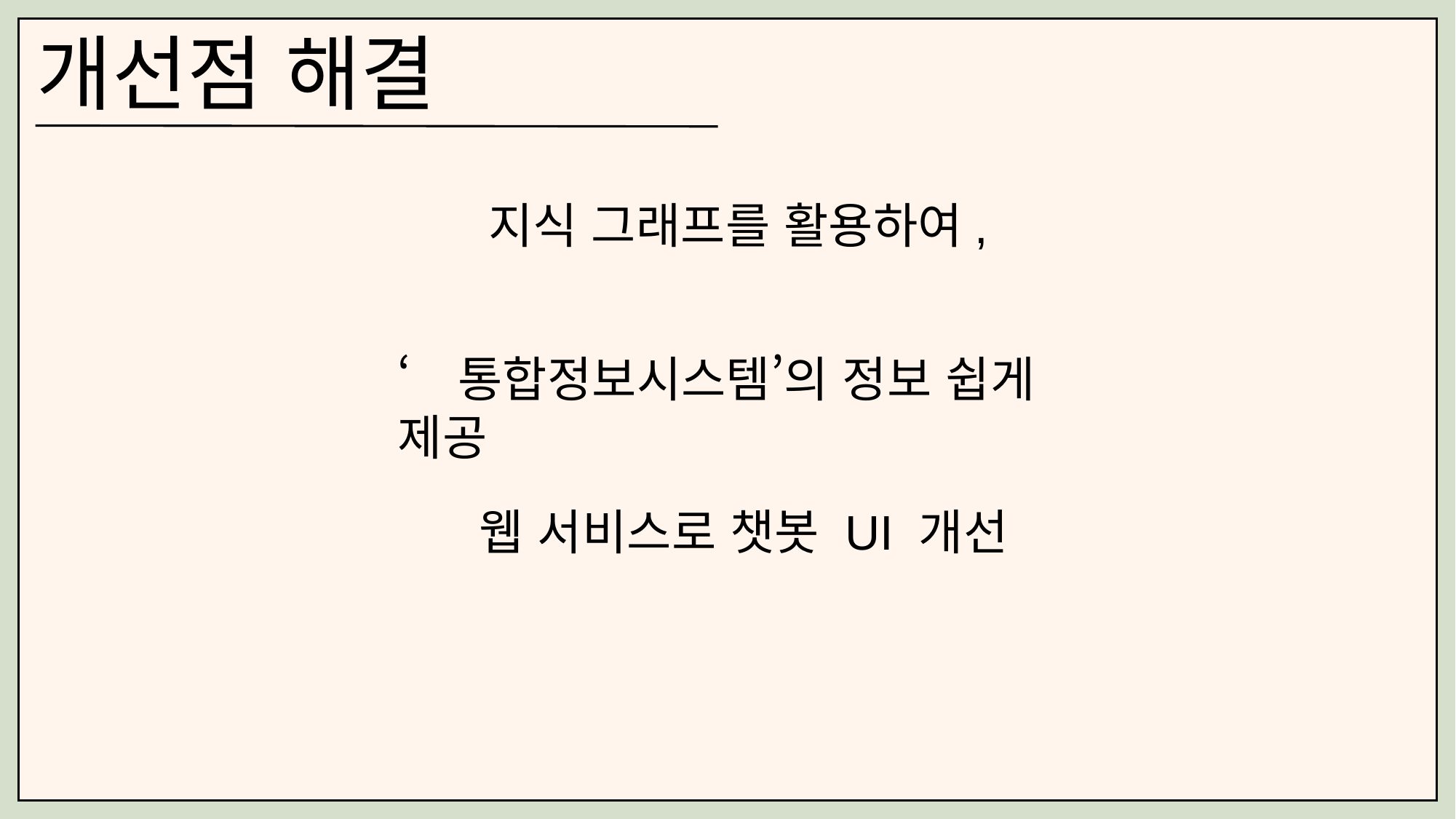

개선점 해결

지식 그래프를 활용하여,
‘통합정보시스템’의 정보 쉽게 제공
웹 서비스로 챗봇 UI 개선